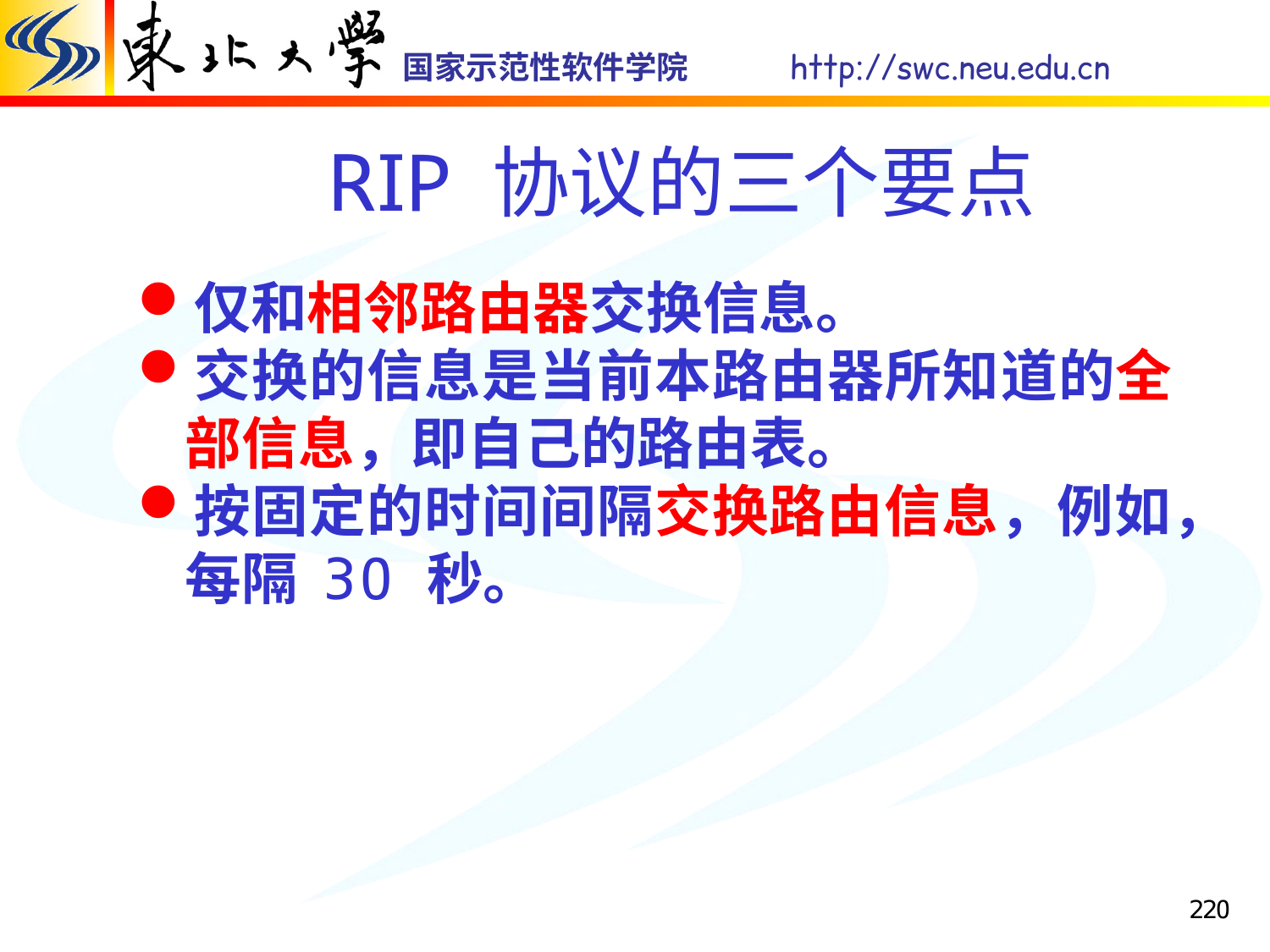

# RIP 协议的三个要点
仅和相邻路由器交换信息。
交换的信息是当前本路由器所知道的全部信息，即自己的路由表。
按固定的时间间隔交换路由信息，例如，每隔 30 秒。
220